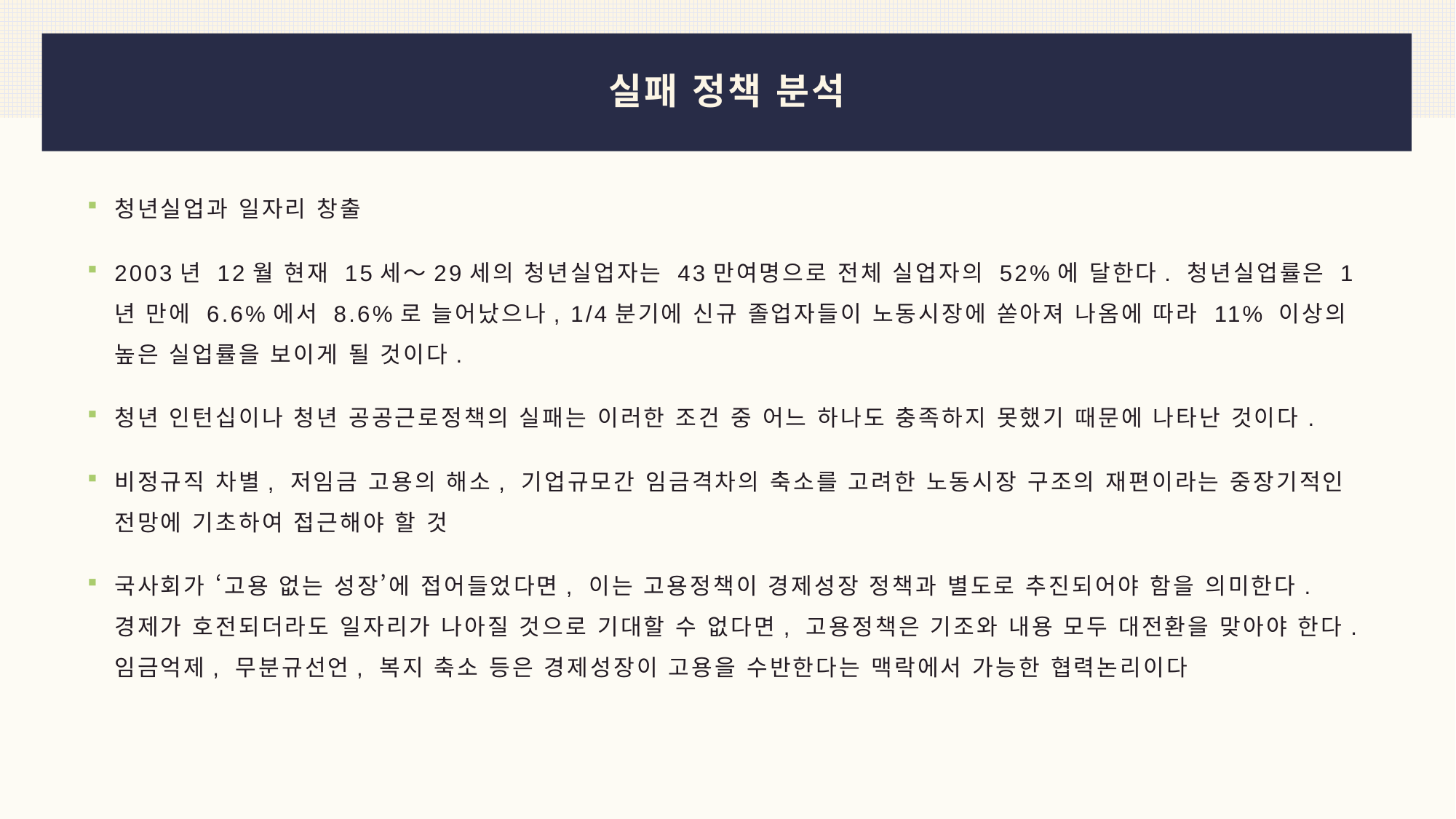

# 실패 정책 분석
청년실업과 일자리 창출
2003년 12월 현재 15세～29세의 청년실업자는 43만여명으로 전체 실업자의 52%에 달한다. 청년실업률은 1년 만에 6.6%에서 8.6%로 늘어났으나, 1/4분기에 신규 졸업자들이 노동시장에 쏟아져 나옴에 따라 11% 이상의 높은 실업률을 보이게 될 것이다.
청년 인턴십이나 청년 공공근로정책의 실패는 이러한 조건 중 어느 하나도 충족하지 못했기 때문에 나타난 것이다.
비정규직 차별, 저임금 고용의 해소, 기업규모간 임금격차의 축소를 고려한 노동시장 구조의 재편이라는 중장기적인 전망에 기초하여 접근해야 할 것
국사회가 ‘고용 없는 성장’에 접어들었다면, 이는 고용정책이 경제성장 정책과 별도로 추진되어야 함을 의미한다. 경제가 호전되더라도 일자리가 나아질 것으로 기대할 수 없다면, 고용정책은 기조와 내용 모두 대전환을 맞아야 한다. 임금억제, 무분규선언, 복지 축소 등은 경제성장이 고용을 수반한다는 맥락에서 가능한 협력논리이다